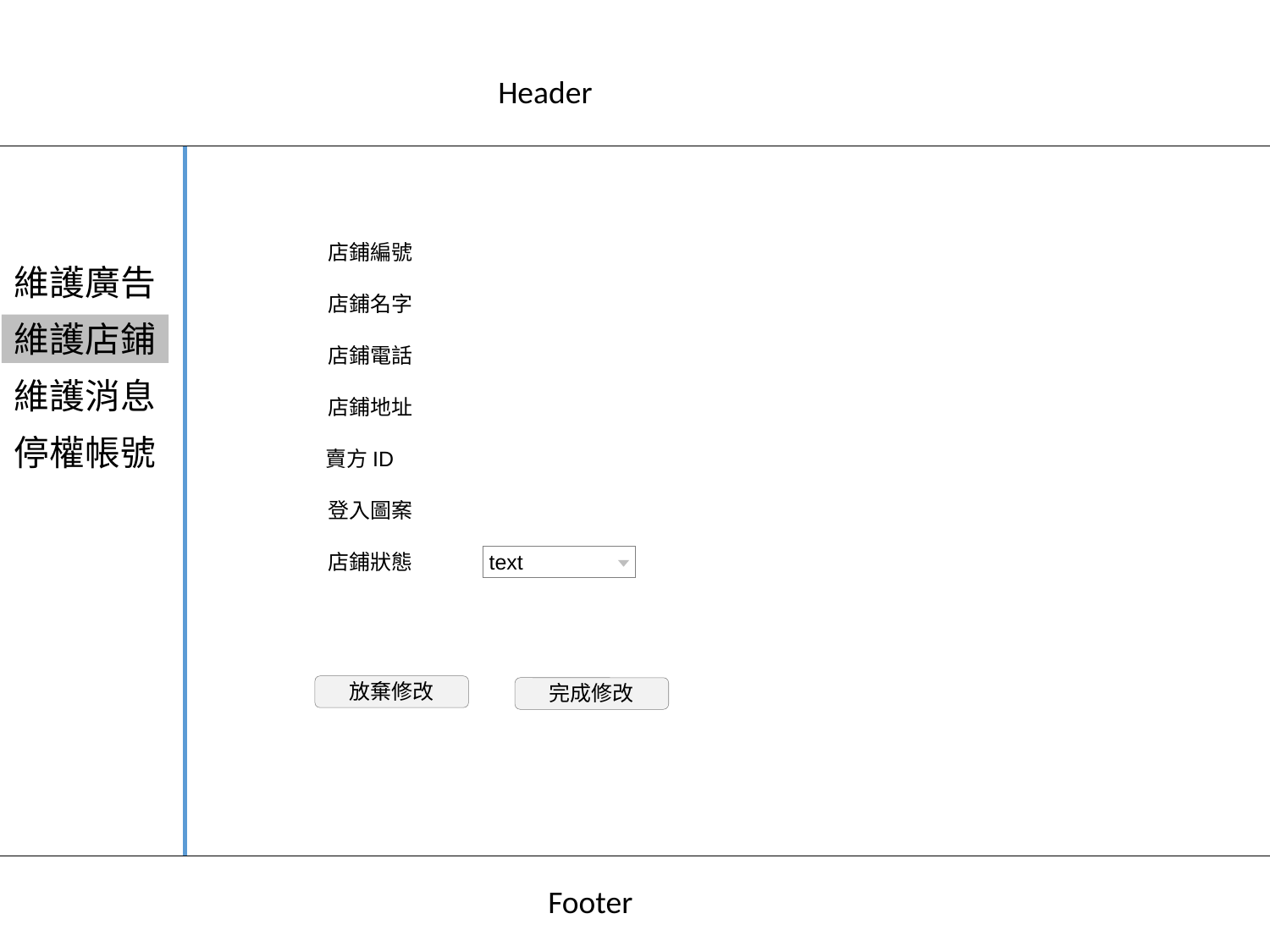

Header
店鋪編號
維護廣告
店鋪名字
維護店鋪
店鋪電話
維護消息
店鋪地址
停權帳號
賣方ID
登入圖案
店鋪狀態
text

放棄修改
完成修改
Footer